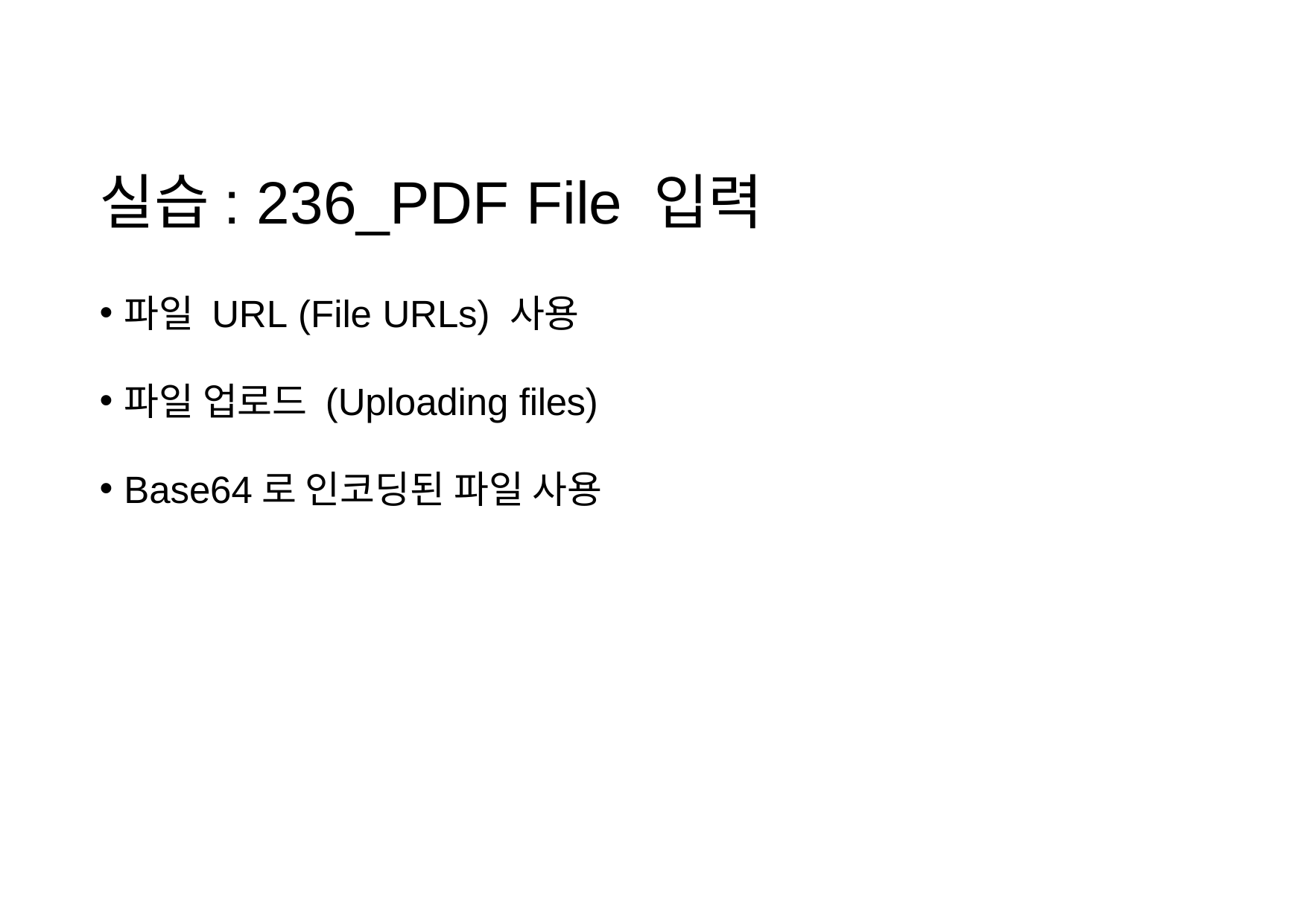

# 실습: 236_PDF File 입력
파일 URL (File URLs) 사용

파일 업로드 (Uploading files)

Base64로 인코딩된 파일 사용